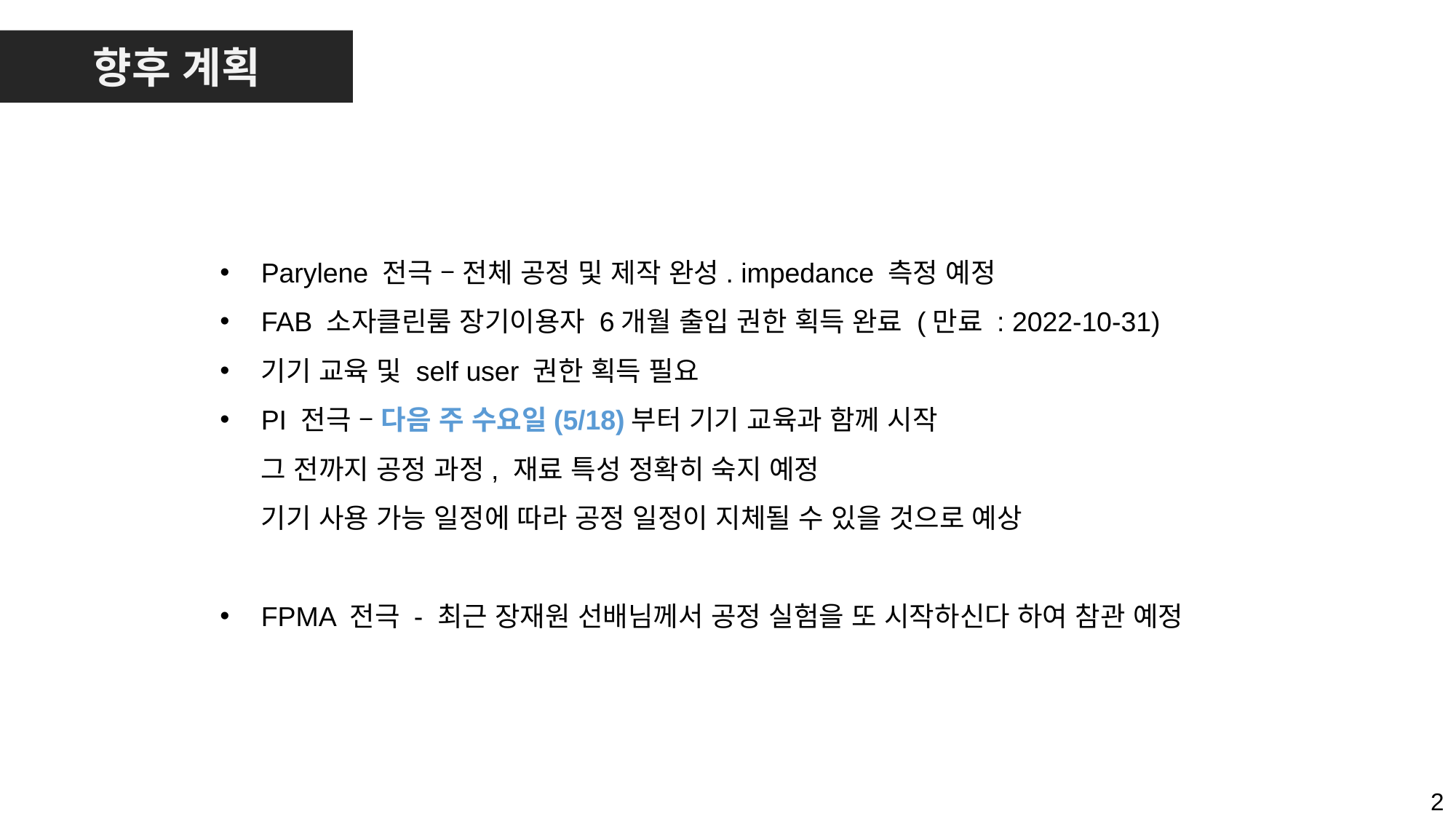

향후 계획
Parylene 전극 – 전체 공정 및 제작 완성. impedance 측정 예정
FAB 소자클린룸 장기이용자 6개월 출입 권한 획득 완료 (만료 : 2022-10-31)
기기 교육 및 self user 권한 획득 필요
PI 전극 – 다음 주 수요일(5/18)부터 기기 교육과 함께 시작
그 전까지 공정 과정, 재료 특성 정확히 숙지 예정
기기 사용 가능 일정에 따라 공정 일정이 지체될 수 있을 것으로 예상

FPMA 전극 - 최근 장재원 선배님께서 공정 실험을 또 시작하신다 하여 참관 예정
2